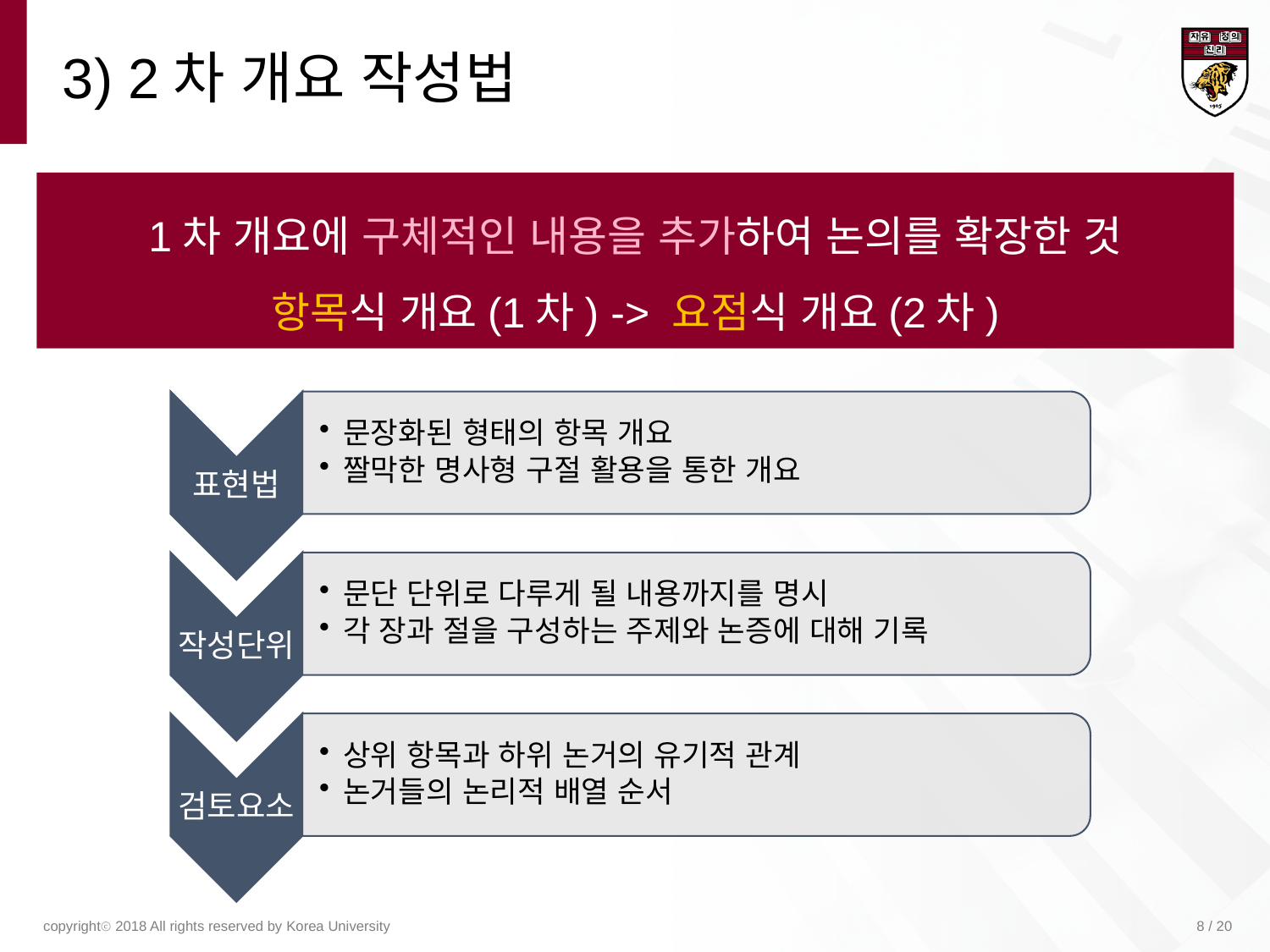

3) 2차 개요 작성법
1차 개요에 구체적인 내용을 추가하여 논의를 확장한 것
항목식 개요(1차) -> 요점식 개요(2차)
표현법
문장화된 형태의 항목 개요
짤막한 명사형 구절 활용을 통한 개요
작성단위
문단 단위로 다루게 될 내용까지를 명시
각 장과 절을 구성하는 주제와 논증에 대해 기록
검토요소
상위 항목과 하위 논거의 유기적 관계
논거들의 논리적 배열 순서